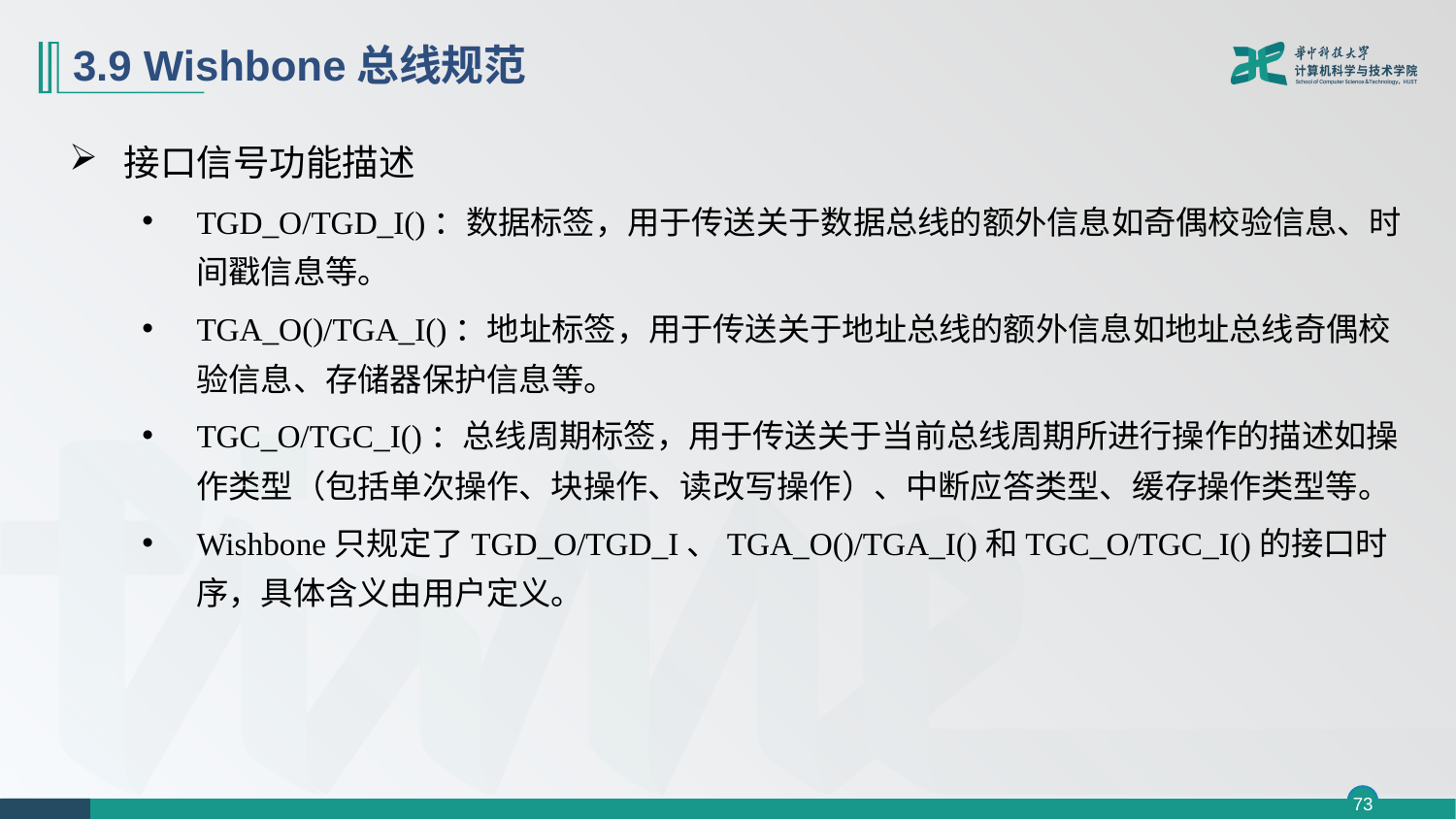

# 3.9 Wishbone总线规范
接口信号功能描述
TGD_O/TGD_I()：数据标签，用于传送关于数据总线的额外信息如奇偶校验信息、时间戳信息等。
TGA_O()/TGA_I()：地址标签，用于传送关于地址总线的额外信息如地址总线奇偶校验信息、存储器保护信息等。
TGC_O/TGC_I()：总线周期标签，用于传送关于当前总线周期所进行操作的描述如操作类型（包括单次操作、块操作、读改写操作）、中断应答类型、缓存操作类型等。
Wishbone只规定了TGD_O/TGD_I、TGA_O()/TGA_I()和TGC_O/TGC_I()的接口时序，具体含义由用户定义。